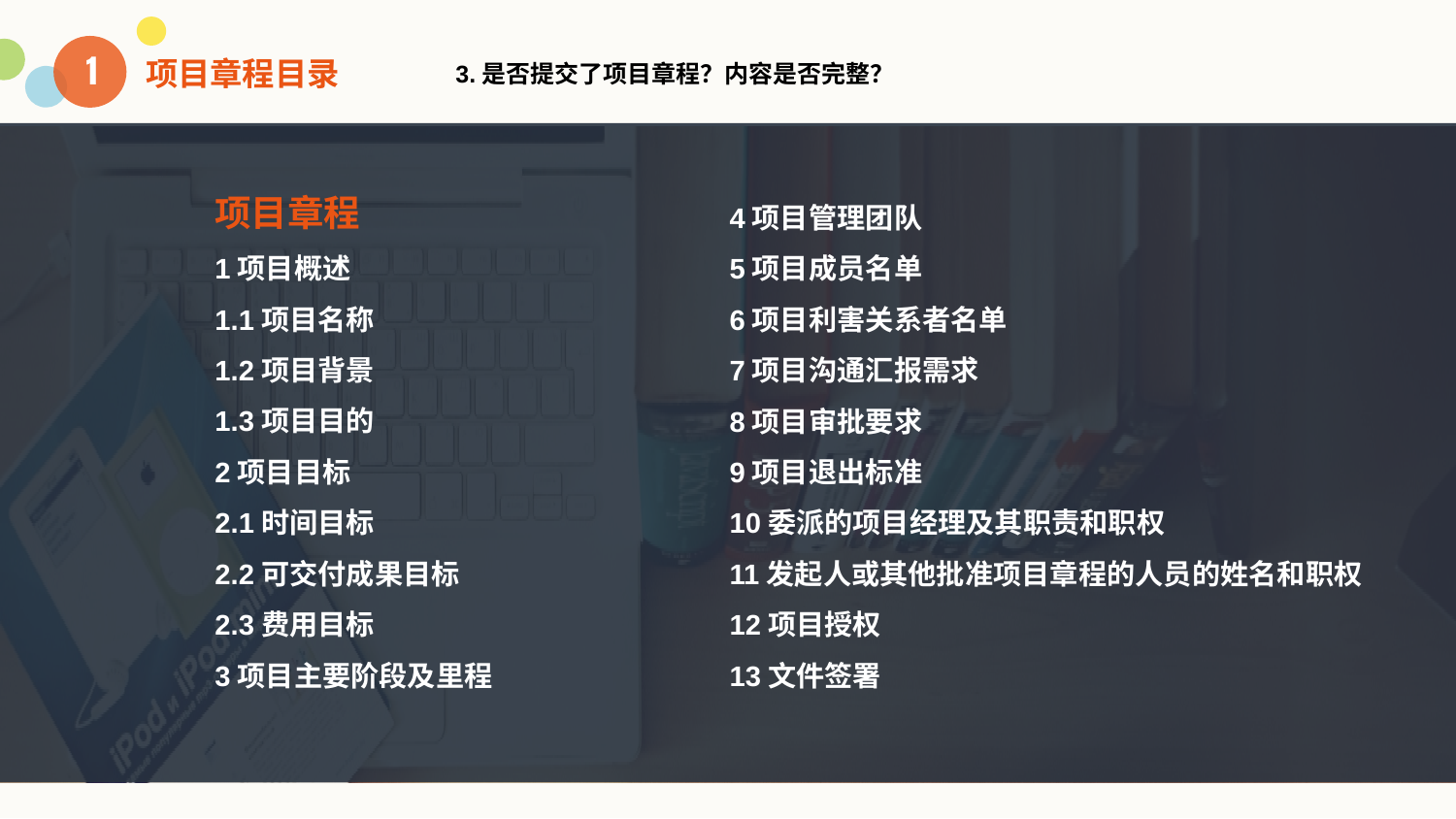

3.是否提交了项目章程？内容是否完整？
1
项目章程目录

项目章程
1项目概述
1.1项目名称
1.2项目背景
1.3项目目的
2项目目标
2.1时间目标
2.2可交付成果目标
2.3费用目标
3项目主要阶段及里程
4项目管理团队
5项目成员名单
6项目利害关系者名单
7项目沟通汇报需求
8项目审批要求
9项目退出标准
10委派的项目经理及其职责和职权
11发起人或其他批准项目章程的人员的姓名和职权
12项目授权
13文件签署